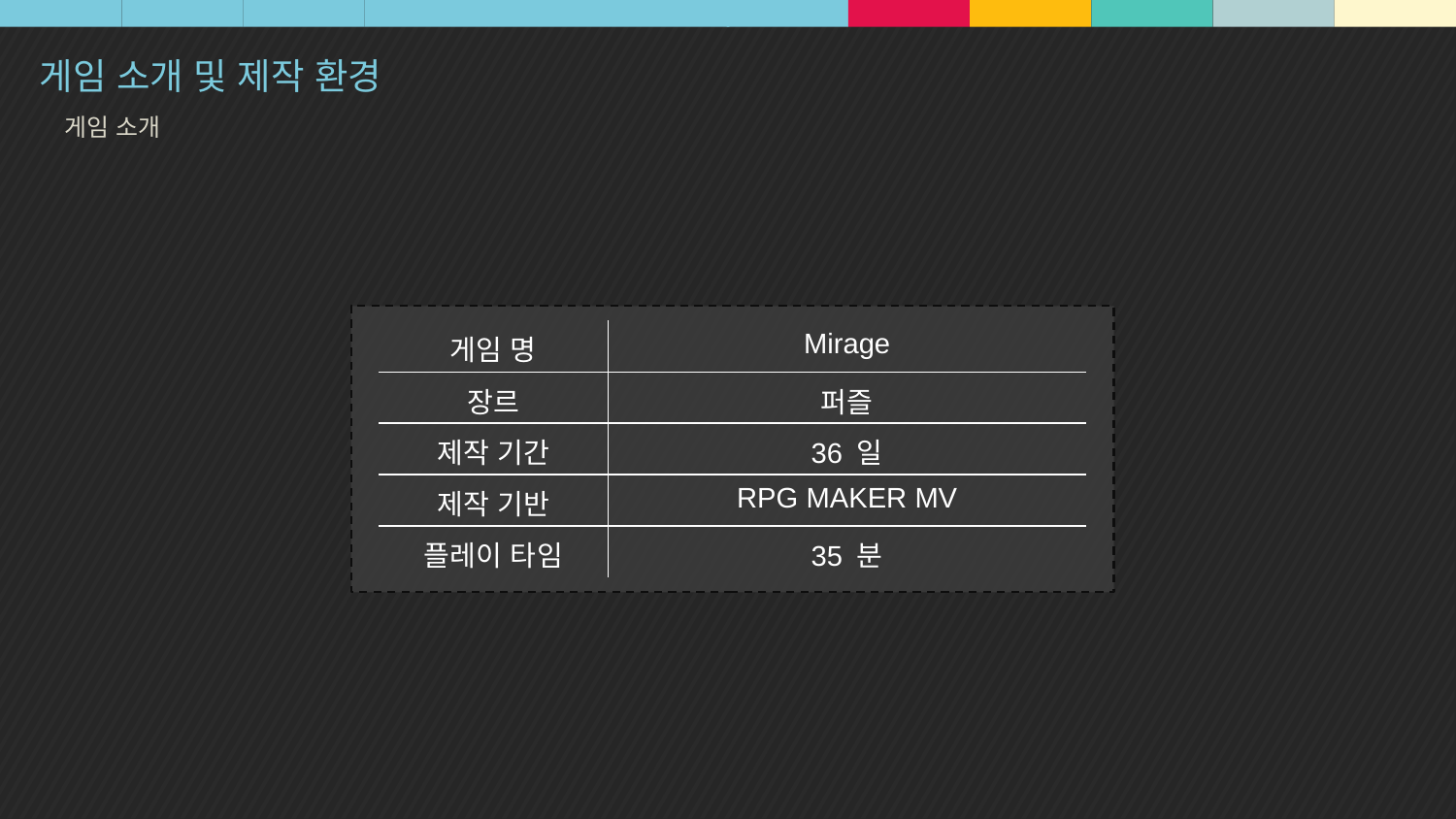

게임 소개

| 게임 명 | Mirage |
| --- | --- |
| 장르 | 퍼즐 |
| 제작 기간 | 36 일 |
| 제작 기반 | RPG MAKER MV |
| 플레이 타임 | 35 분 |